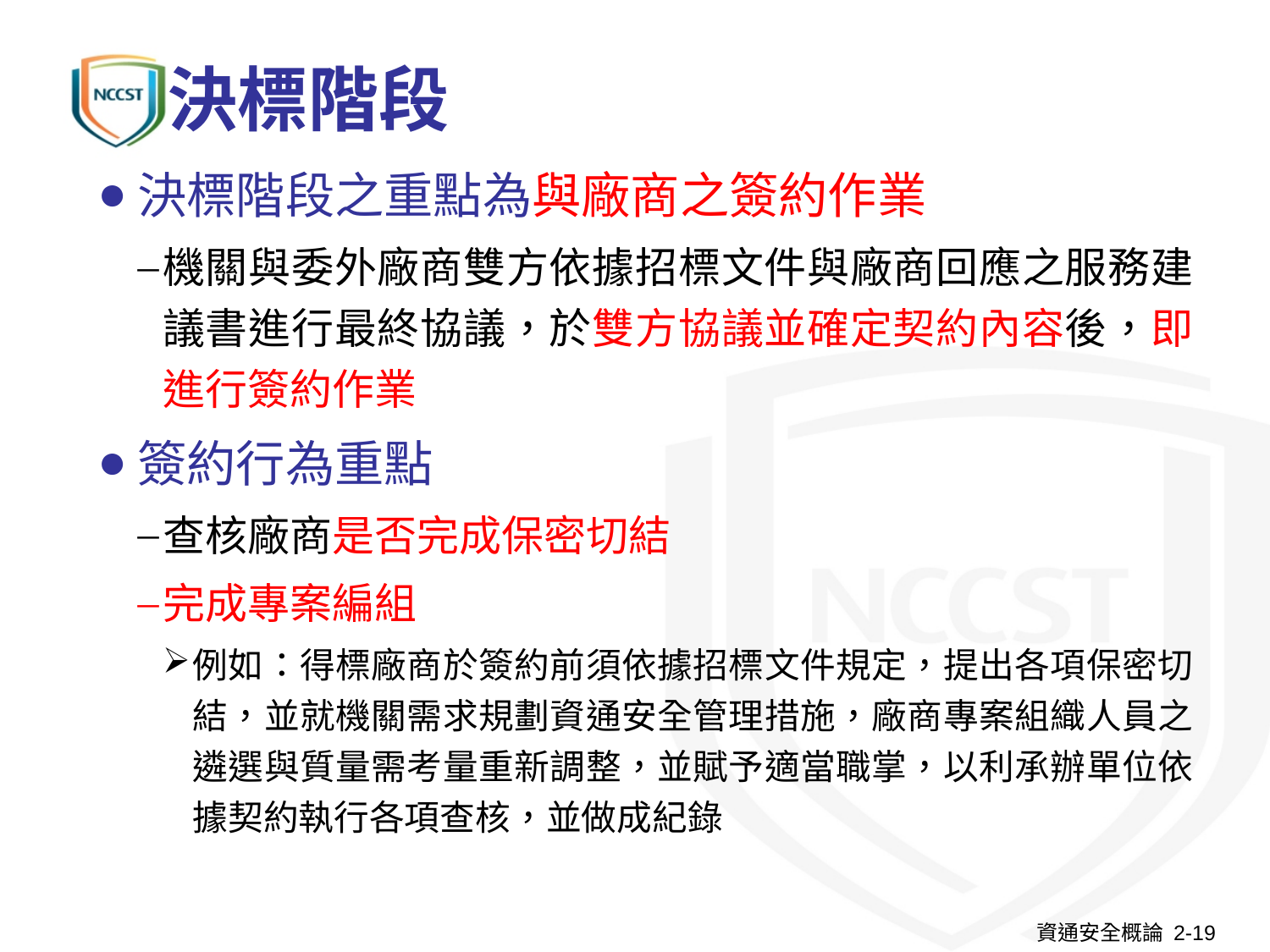

# 決標階段
決標階段之重點為與廠商之簽約作業
機關與委外廠商雙方依據招標文件與廠商回應之服務建議書進行最終協議，於雙方協議並確定契約內容後，即進行簽約作業
簽約行為重點
查核廠商是否完成保密切結
完成專案編組
例如：得標廠商於簽約前須依據招標文件規定，提出各項保密切結，並就機關需求規劃資通安全管理措施，廠商專案組織人員之遴選與質量需考量重新調整，並賦予適當職掌，以利承辦單位依據契約執行各項查核，並做成紀錄